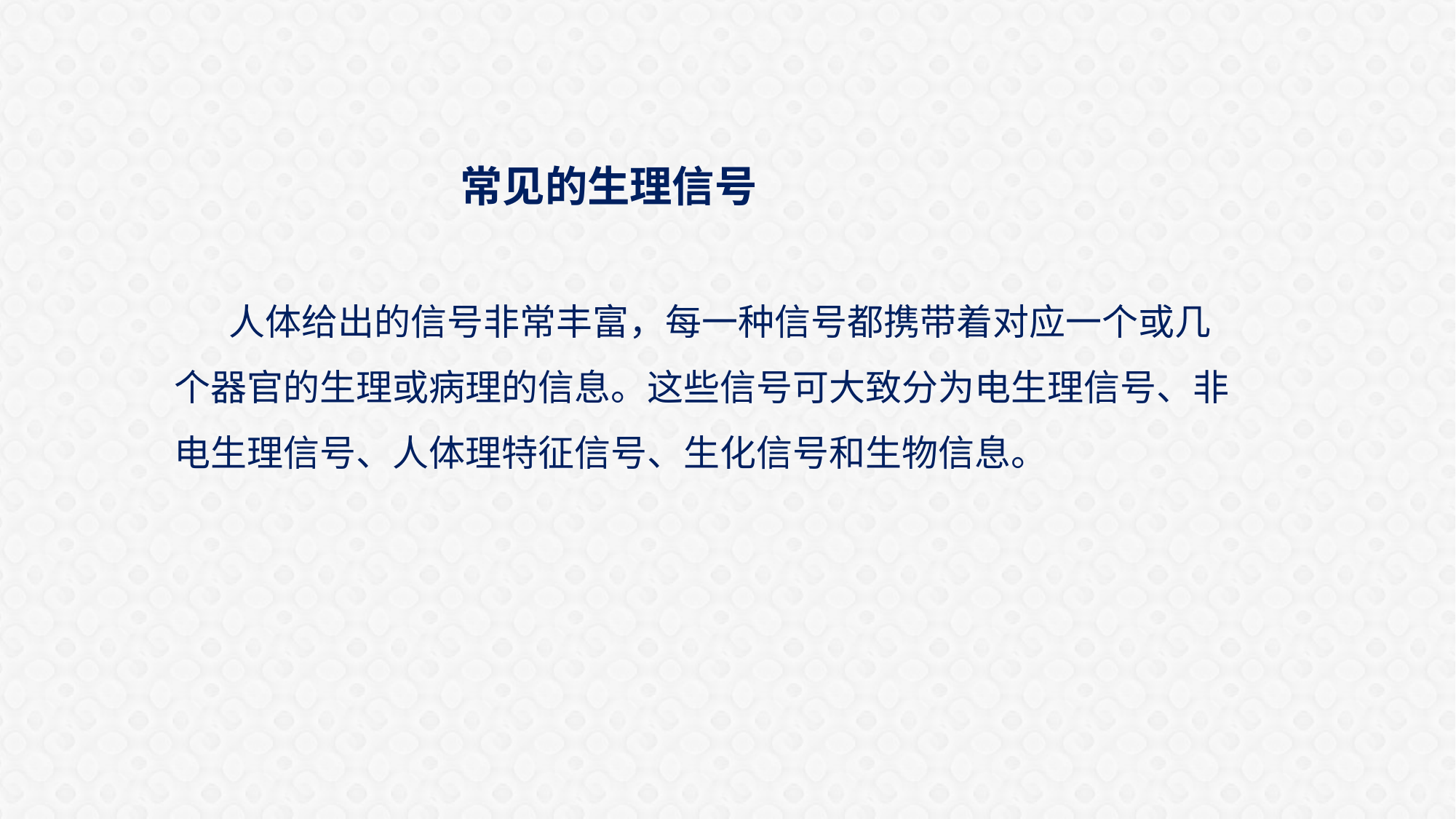

# 常见的生理信号
人体给出的信号非常丰富，每一种信号都携带着对应一个或几个器官的生理或病理的信息。这些信号可大致分为电生理信号、非电生理信号、人体理特征信号、生化信号和生物信息。